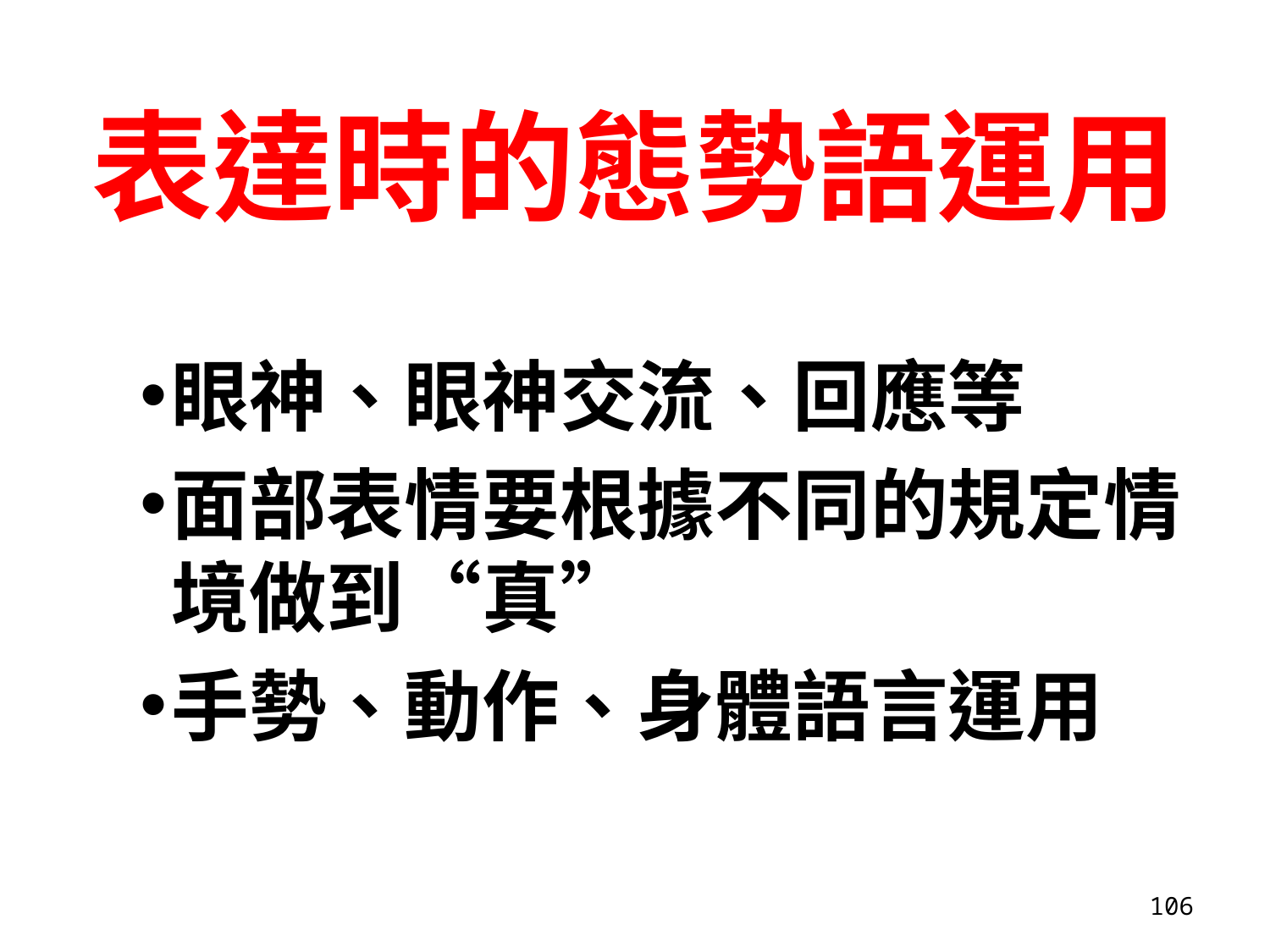

# 表達時的態勢語運用

眼神、眼神交流、回應等
面部表情要根據不同的規定情境做到“真”
手勢、動作、身體語言運用

106